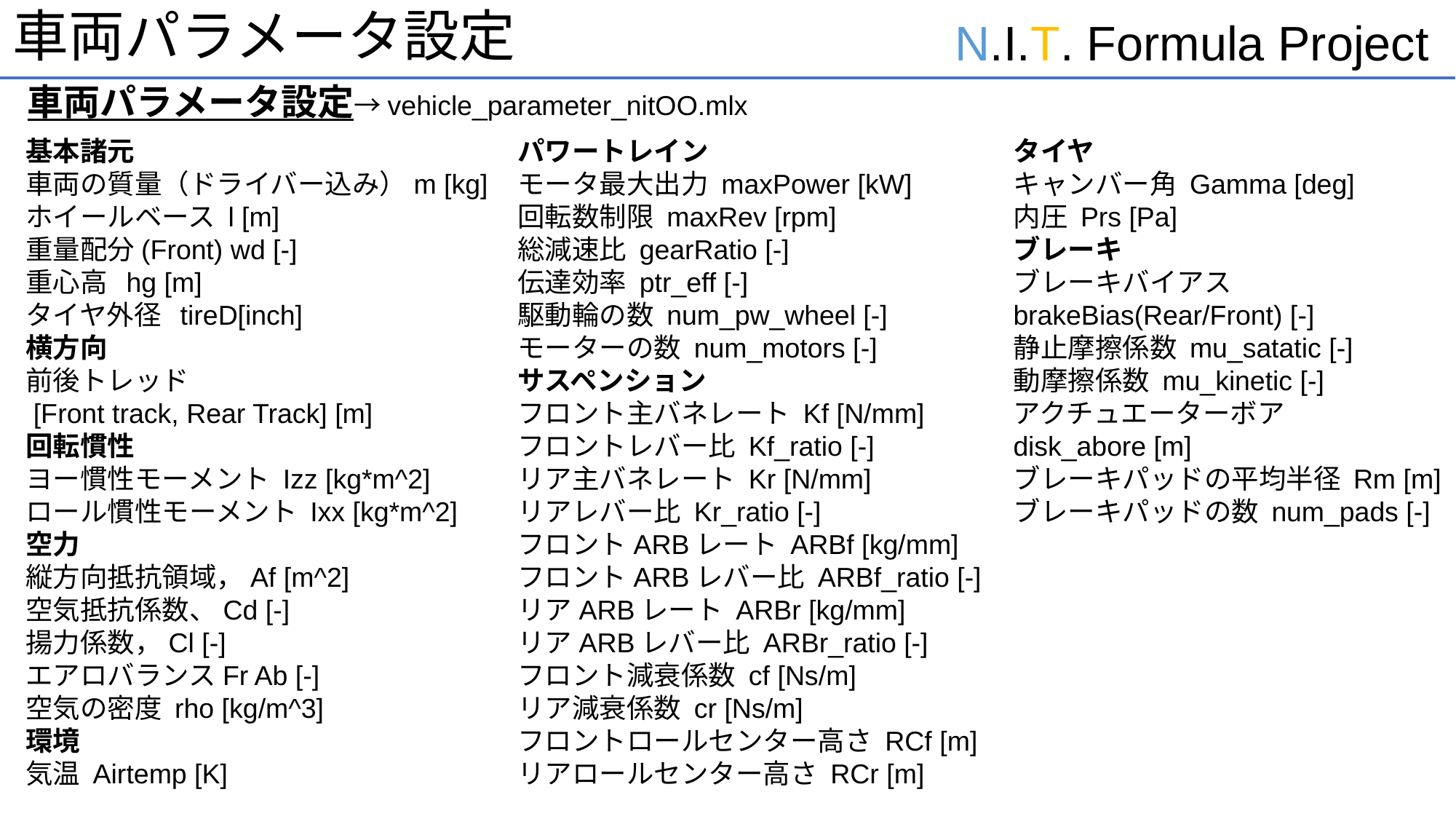

# 車両パラメータ設定
車両パラメータ設定→vehicle_parameter_nitOO.mlx
基本諸元
車両の質量（ドライバー込み）m [kg]
ホイールベース l [m]
重量配分(Front) wd [-]
重心高  hg [m]
タイヤ外径  tireD[inch]
横方向
前後トレッド
 [Front track, Rear Track] [m]
回転慣性
ヨー慣性モーメント Izz [kg*m^2]
ロール慣性モーメント Ixx [kg*m^2]
空力
縦方向抵抗領域，Af [m^2]
空気抵抗係数、Cd [-]
揚力係数，Cl [-]
エアロバランスFr Ab [-]
空気の密度 rho [kg/m^3]
環境
気温 Airtemp [K]

パワートレイン
モータ最大出力 maxPower [kW]
回転数制限 maxRev [rpm]
総減速比 gearRatio [-]
伝達効率 ptr_eff [-]
駆動輪の数 num_pw_wheel [-]
モーターの数 num_motors [-]
サスペンション
フロント主バネレート Kf [N/mm]
フロントレバー比 Kf_ratio [-]
リア主バネレート Kr [N/mm]
リアレバー比 Kr_ratio [-]
フロントARBレート ARBf [kg/mm]
フロントARBレバー比 ARBf_ratio [-]
リアARBレート ARBr [kg/mm]
リアARBレバー比 ARBr_ratio [-]
フロント減衰係数 cf [Ns/m]
リア減衰係数 cr [Ns/m]
フロントロールセンター高さ RCf [m]
リアロールセンター高さ RCr [m]
タイヤ
キャンバー角 Gamma [deg]
内圧 Prs [Pa]
ブレーキ
ブレーキバイアス
brakeBias(Rear/Front) [-]
静止摩擦係数 mu_satatic [-]
動摩擦係数 mu_kinetic [-]
アクチュエーターボア
disk_abore [m]
ブレーキパッドの平均半径 Rm [m]
ブレーキパッドの数 num_pads [-]